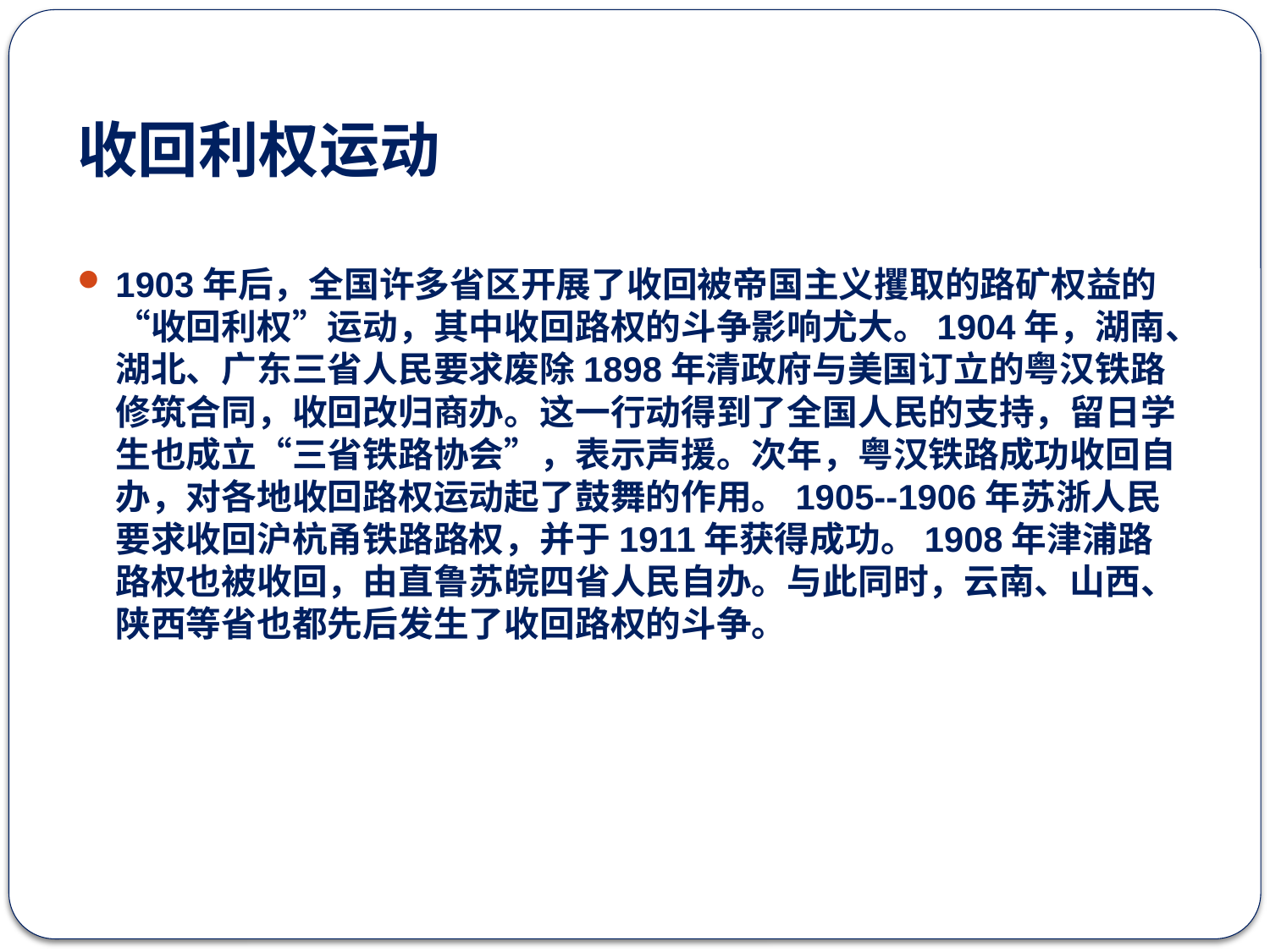

# 收回利权运动
1903年后，全国许多省区开展了收回被帝国主义攫取的路矿权益的“收回利权”运动，其中收回路权的斗争影响尤大。1904年，湖南、湖北、广东三省人民要求废除1898年清政府与美国订立的粤汉铁路修筑合同，收回改归商办。这一行动得到了全国人民的支持，留日学生也成立“三省铁路协会”，表示声援。次年，粤汉铁路成功收回自办，对各地收回路权运动起了鼓舞的作用。1905--1906年苏浙人民要求收回沪杭甬铁路路权，并于1911年获得成功。1908年津浦路路权也被收回，由直鲁苏皖四省人民自办。与此同时，云南、山西、陕西等省也都先后发生了收回路权的斗争。